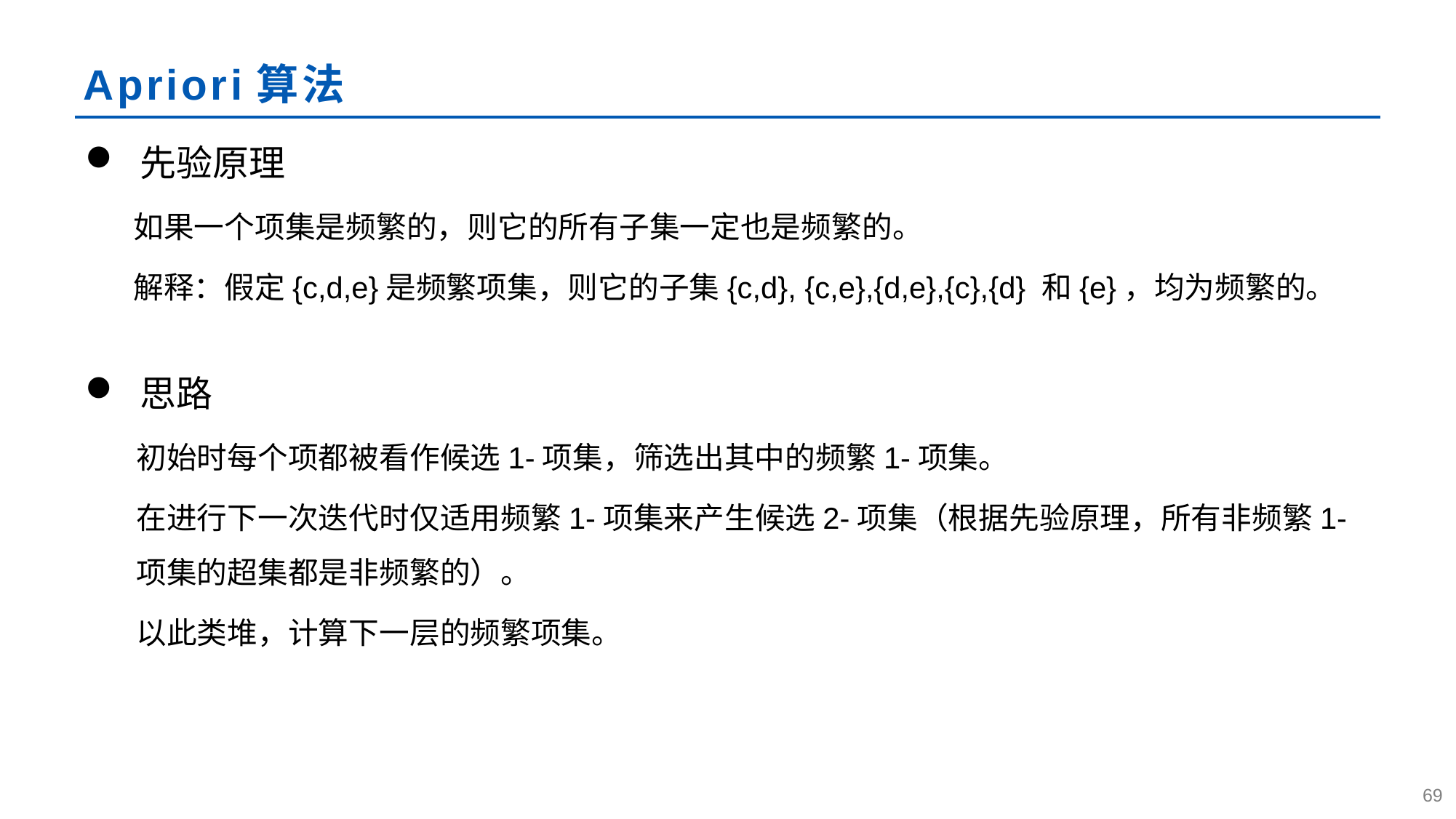

# Apriori算法
先验原理
      如果一个项集是频繁的，则它的所有子集一定也是频繁的。
      解释：假定{c,d,e}是频繁项集，则它的子集{c,d}, {c,e},{d,e},{c},{d} 和{e}，均为频繁的。

思路
初始时每个项都被看作候选1-项集，筛选出其中的频繁1-项集。
在进行下一次迭代时仅适用频繁1-项集来产生候选2-项集（根据先验原理，所有非频繁1-项集的超集都是非频繁的）。
以此类堆，计算下一层的频繁项集。
69